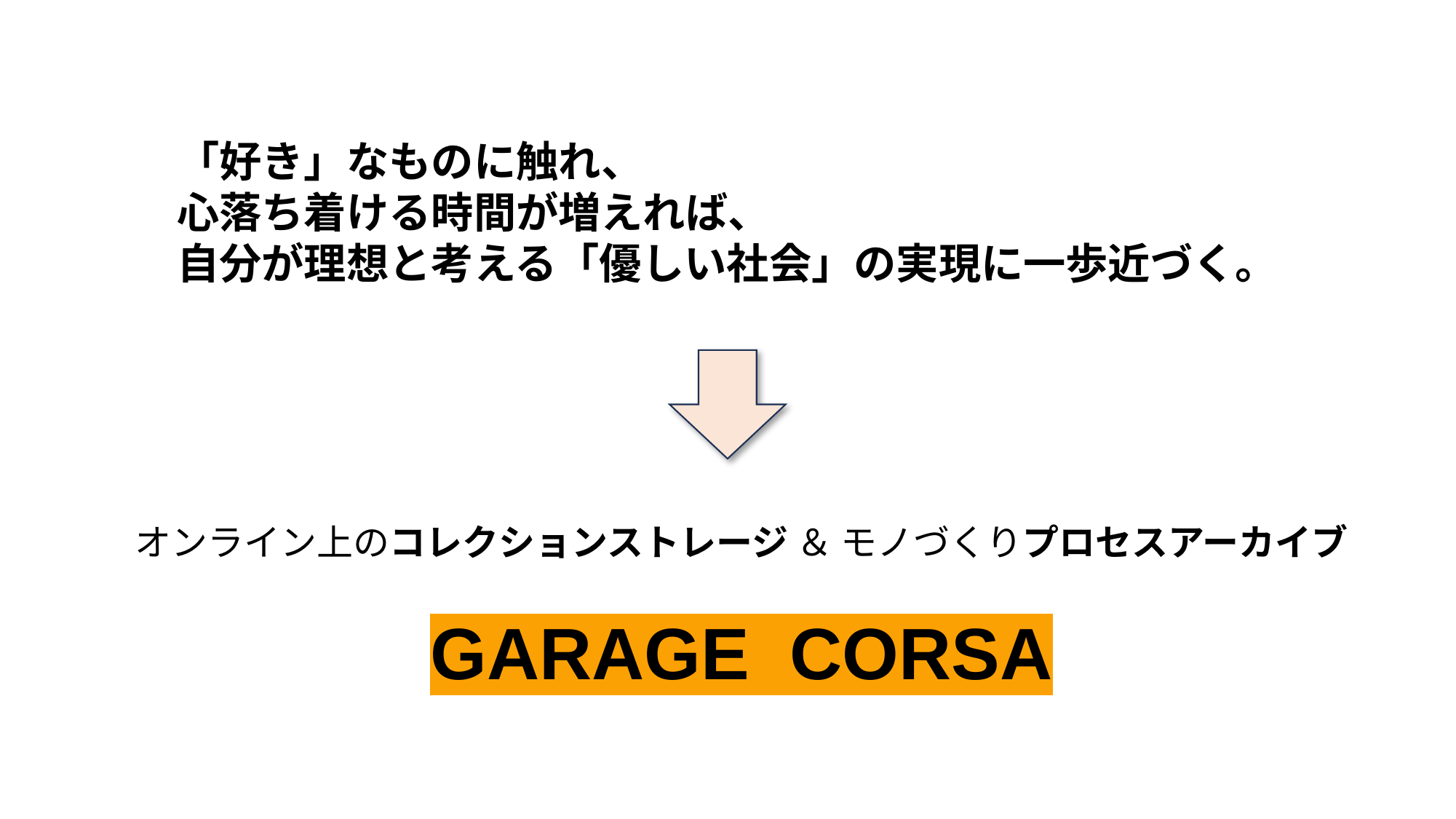

「好き」なものに触れ、
心落ち着ける時間が増えれば、
自分が理想と考える「優しい社会」の実現に一歩近づく。

オンライン上のコレクションストレージ ＆ モノづくりプロセスアーカイブ

GARAGE  CORSA